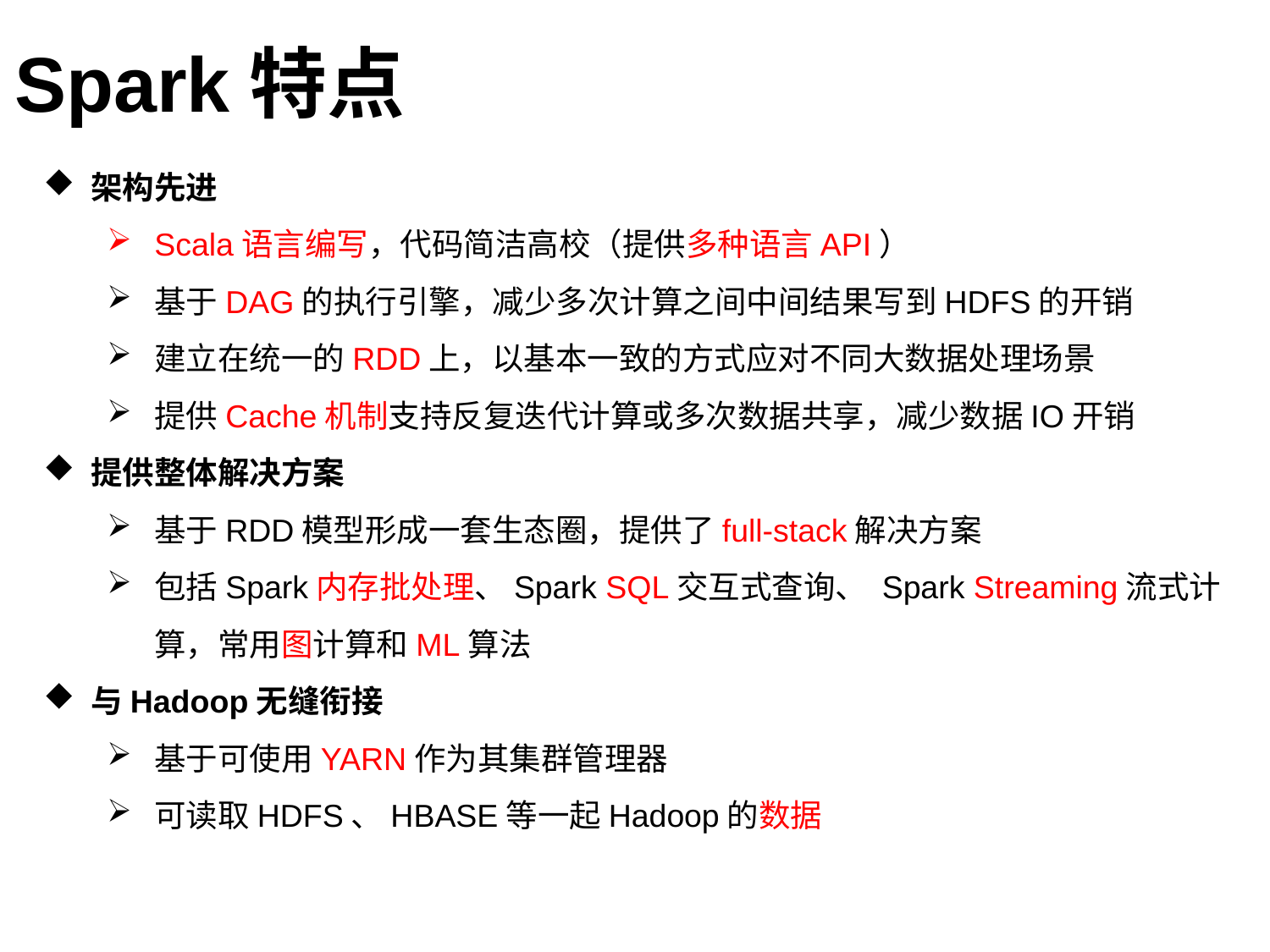

Spark特点
架构先进
Scala语言编写，代码简洁高校（提供多种语言API）
基于DAG的执行引擎，减少多次计算之间中间结果写到HDFS的开销
建立在统一的RDD上，以基本一致的方式应对不同大数据处理场景
提供Cache机制支持反复迭代计算或多次数据共享，减少数据IO开销
提供整体解决方案
基于RDD模型形成一套生态圈，提供了full-stack解决方案
包括Spark内存批处理、Spark SQL交互式查询、 Spark Streaming流式计算，常用图计算和ML算法
与Hadoop无缝衔接
基于可使用YARN作为其集群管理器
可读取HDFS、HBASE等一起Hadoop的数据